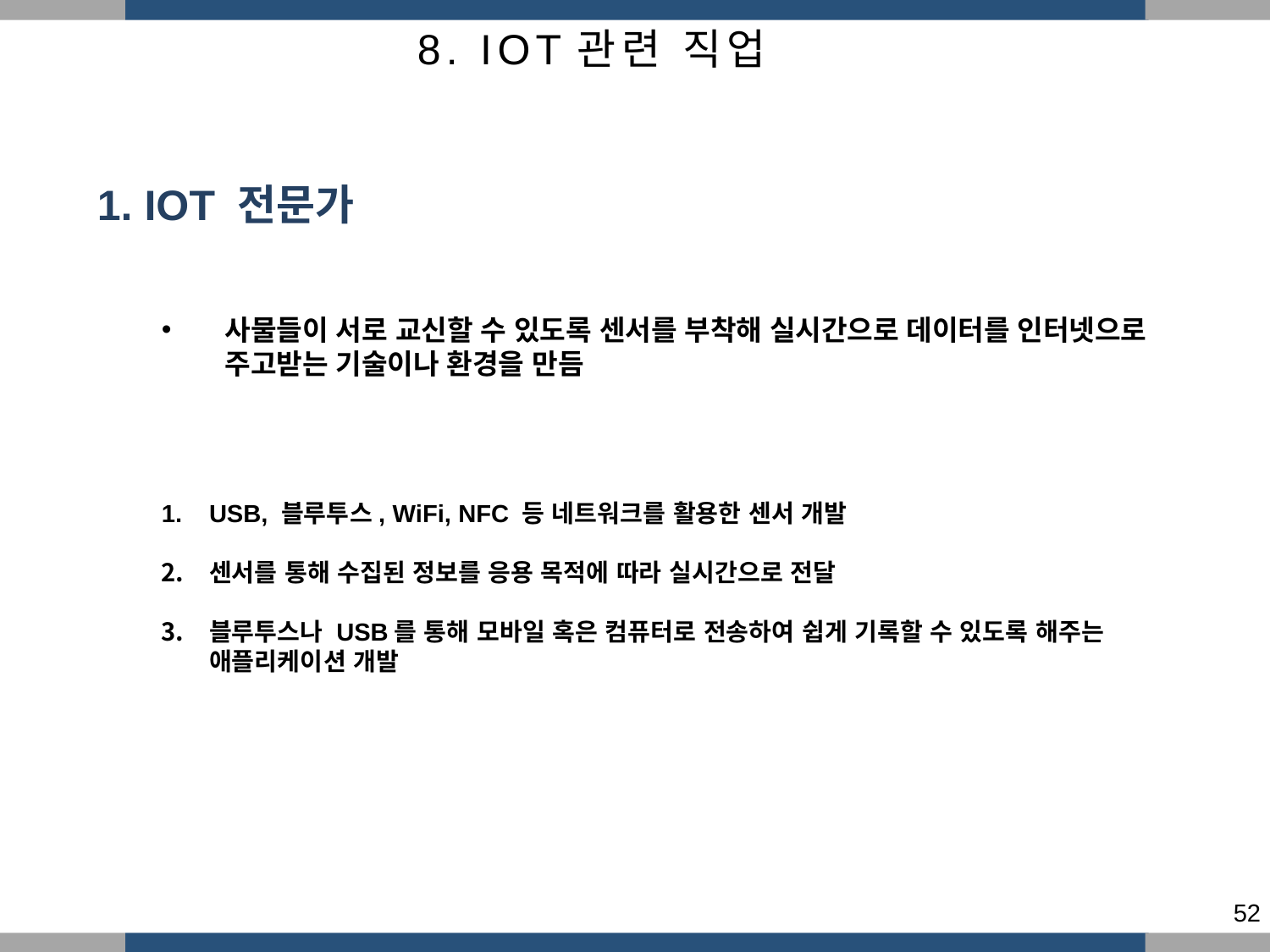

8. IOT관련 직업
1. IOT 전문가
사물들이 서로 교신할 수 있도록 센서를 부착해 실시간으로 데이터를 인터넷으로 주고받는 기술이나 환경을 만듬

USB, 블루투스, WiFi, NFC 등 네트워크를 활용한 센서 개발

센서를 통해 수집된 정보를 응용 목적에 따라 실시간으로 전달

블루투스나 USB를 통해 모바일 혹은 컴퓨터로 전송하여 쉽게 기록할 수 있도록 해주는 애플리케이션 개발

52